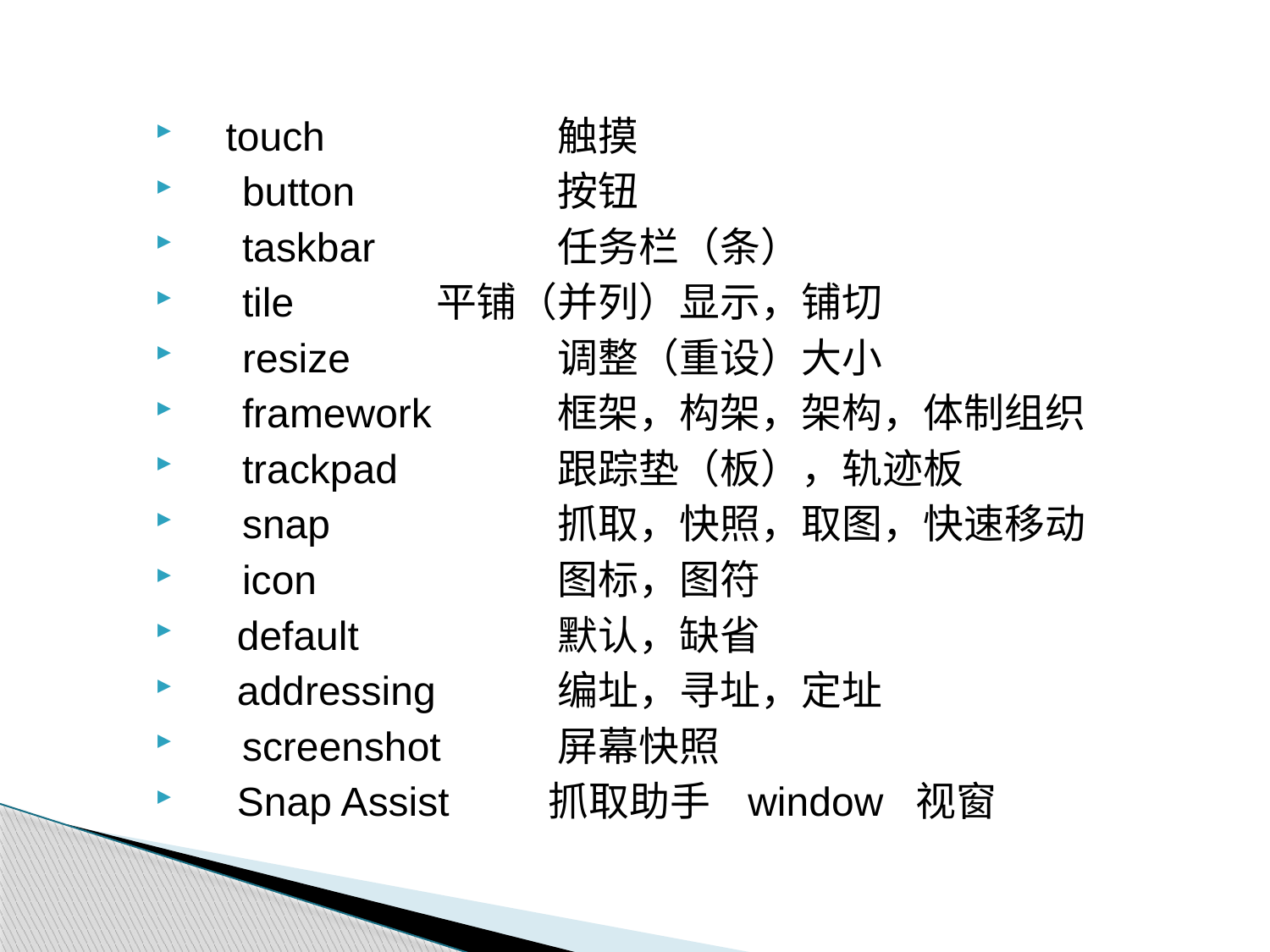

touch          	触摸
　button         	按钮
　taskbar         	任务栏（条）
　tile            	平铺（并列）显示，铺切
　resize          	调整（重设）大小
　framework      	框架，构架，架构，体制组织
　trackpad        	跟踪垫（板），轨迹板
　snap           	抓取，快照，取图，快速移动
　icon           	图标，图符
    default         	默认，缺省
    addressing      	编址，寻址，定址
　screenshot      	屏幕快照
    Snap Assist        抓取助手   window  视窗